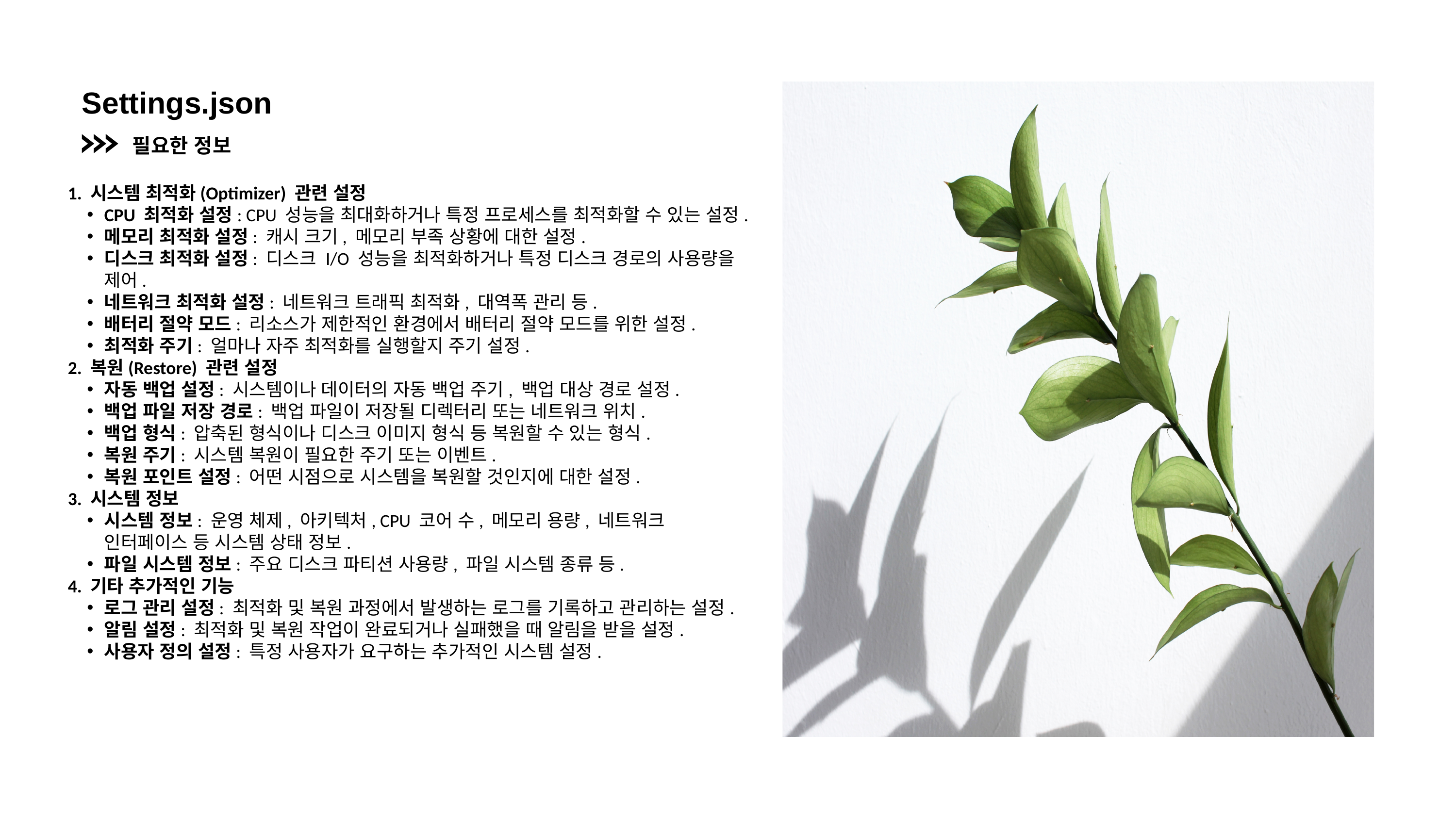

Settings.json

필요한 정보

1. 시스템 최적화(Optimizer) 관련 설정
CPU 최적화 설정: CPU 성능을 최대화하거나 특정 프로세스를 최적화할 수 있는 설정.
메모리 최적화 설정: 캐시 크기, 메모리 부족 상황에 대한 설정.
디스크 최적화 설정: 디스크 I/O 성능을 최적화하거나 특정 디스크 경로의 사용량을 제어.
네트워크 최적화 설정: 네트워크 트래픽 최적화, 대역폭 관리 등.
배터리 절약 모드: 리소스가 제한적인 환경에서 배터리 절약 모드를 위한 설정.
최적화 주기: 얼마나 자주 최적화를 실행할지 주기 설정.
2. 복원(Restore) 관련 설정
자동 백업 설정: 시스템이나 데이터의 자동 백업 주기, 백업 대상 경로 설정.
백업 파일 저장 경로: 백업 파일이 저장될 디렉터리 또는 네트워크 위치.
백업 형식: 압축된 형식이나 디스크 이미지 형식 등 복원할 수 있는 형식.
복원 주기: 시스템 복원이 필요한 주기 또는 이벤트.
복원 포인트 설정: 어떤 시점으로 시스템을 복원할 것인지에 대한 설정.
3. 시스템 정보
시스템 정보: 운영 체제, 아키텍처, CPU 코어 수, 메모리 용량, 네트워크 인터페이스 등 시스템 상태 정보.
파일 시스템 정보: 주요 디스크 파티션 사용량, 파일 시스템 종류 등.
4. 기타 추가적인 기능
로그 관리 설정: 최적화 및 복원 과정에서 발생하는 로그를 기록하고 관리하는 설정.
알림 설정: 최적화 및 복원 작업이 완료되거나 실패했을 때 알림을 받을 설정.
사용자 정의 설정: 특정 사용자가 요구하는 추가적인 시스템 설정.